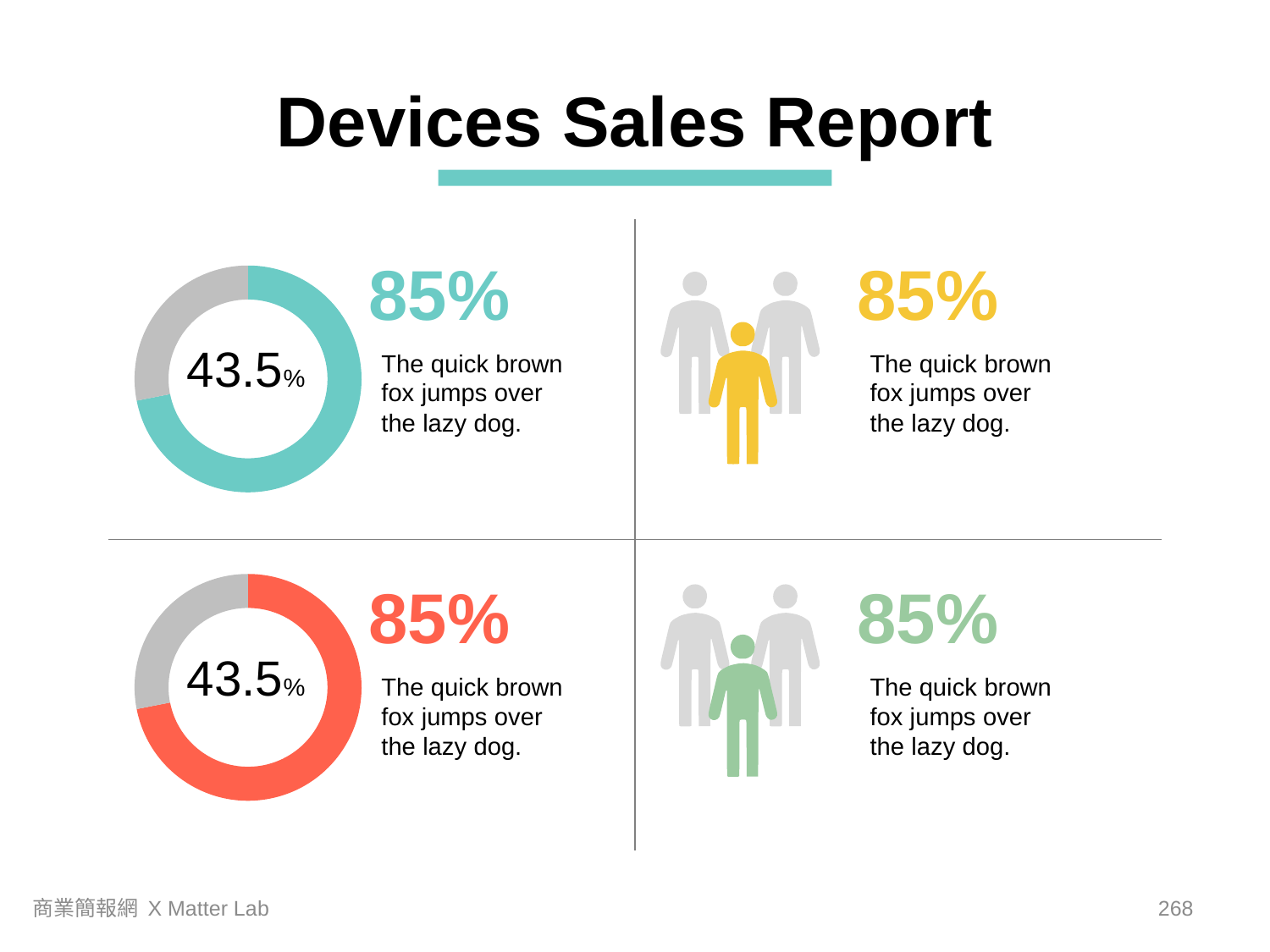

Devices Sales Report

85%
85%

43.5%

The quick brown fox jumps over the lazy dog.
The quick brown fox jumps over the lazy dog.
85%
85%

43.5%

The quick brown fox jumps over the lazy dog.
The quick brown fox jumps over the lazy dog.
商業簡報網 X Matter Lab
268